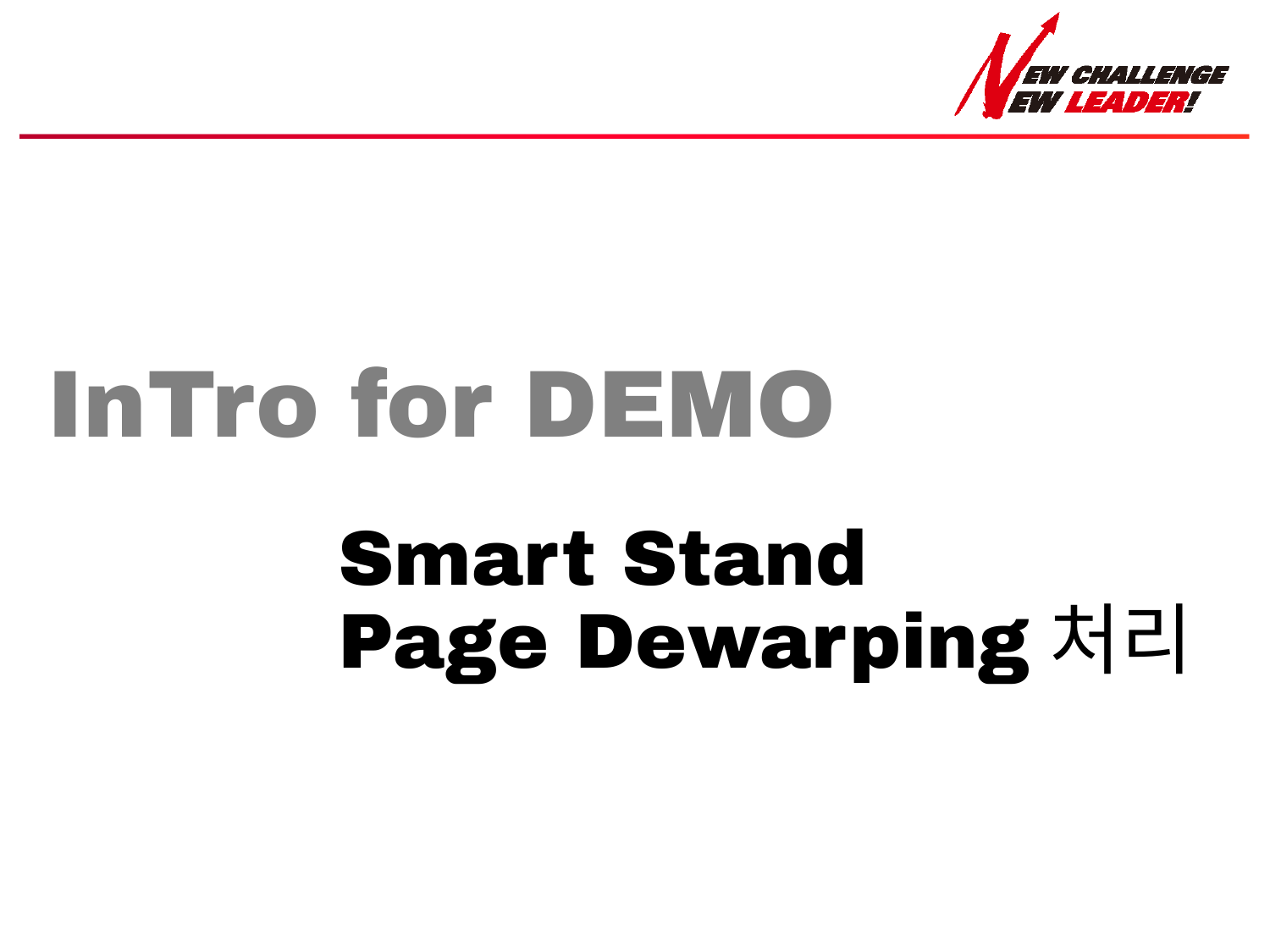

# InTro for DEMO
Smart Stand
Page Dewarping처리